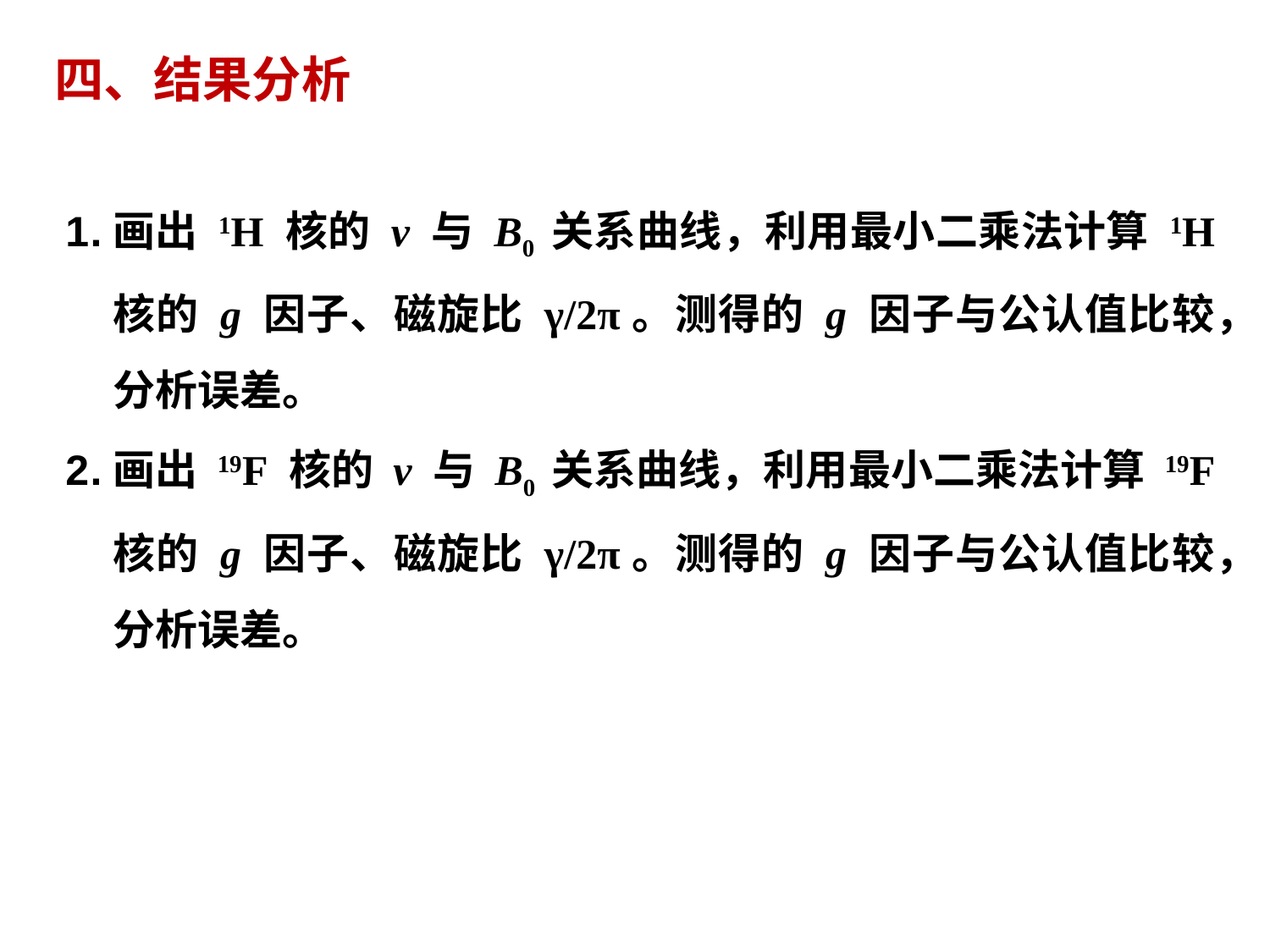

四、结果分析
画出 1H 核的 ν 与 B0 关系曲线，利用最小二乘法计算 1H 核的 g 因子、磁旋比 γ/2π。测得的 g 因子与公认值比较，分析误差。
画出 19F 核的 ν 与 B0 关系曲线，利用最小二乘法计算 19F 核的 g 因子、磁旋比 γ/2π。测得的 g 因子与公认值比较，分析误差。